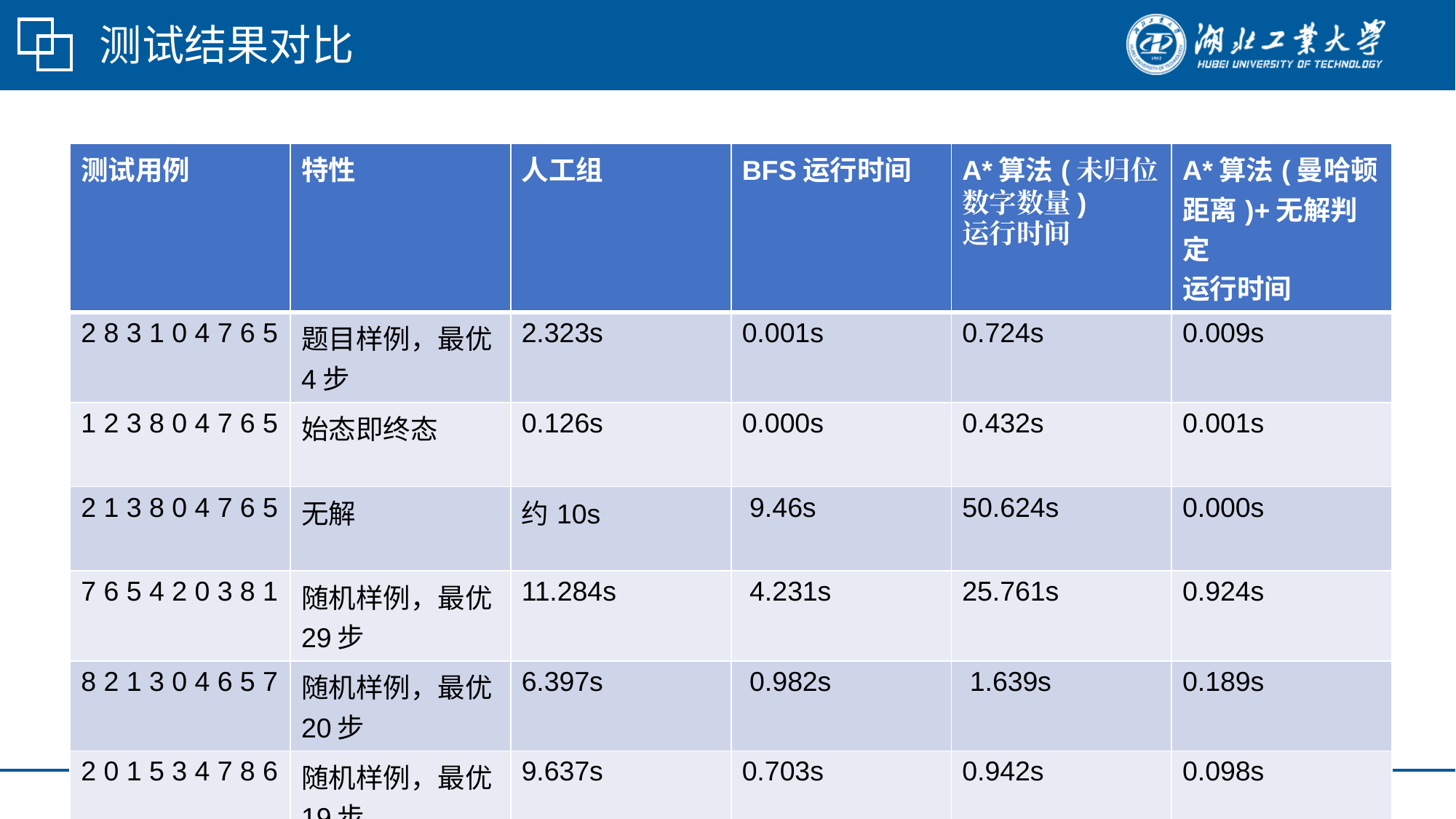

# 测试结果对比
| 测试用例 | 特性 | 人工组 | BFS运行时间 | A\*算法(未归位数字数量) 运行时间 | A\*算法(曼哈顿距离)+无解判定 运行时间 |
| --- | --- | --- | --- | --- | --- |
| 2 8 3 1 0 4 7 6 5 | 题目样例，最优4步 | 2.323s | 0.001s | 0.724s | 0.009s |
| 1 2 3 8 0 4 7 6 5 | 始态即终态 | 0.126s | 0.000s | 0.432s | 0.001s |
| 2 1 3 8 0 4 7 6 5 | 无解 | 约10s | 9.46s | 50.624s | 0.000s |
| 7 6 5 4 2 0 3 8 1 | 随机样例，最优29步 | 11.284s | 4.231s | 25.761s | 0.924s |
| 8 2 1 3 0 4 6 5 7 | 随机样例，最优20步 | 6.397s | 0.982s | 1.639s | 0.189s |
| 2 0 1 5 3 4 7 8 6 | 随机样例，最优19步 | 9.637s | 0.703s | 0.942s | 0.098s |